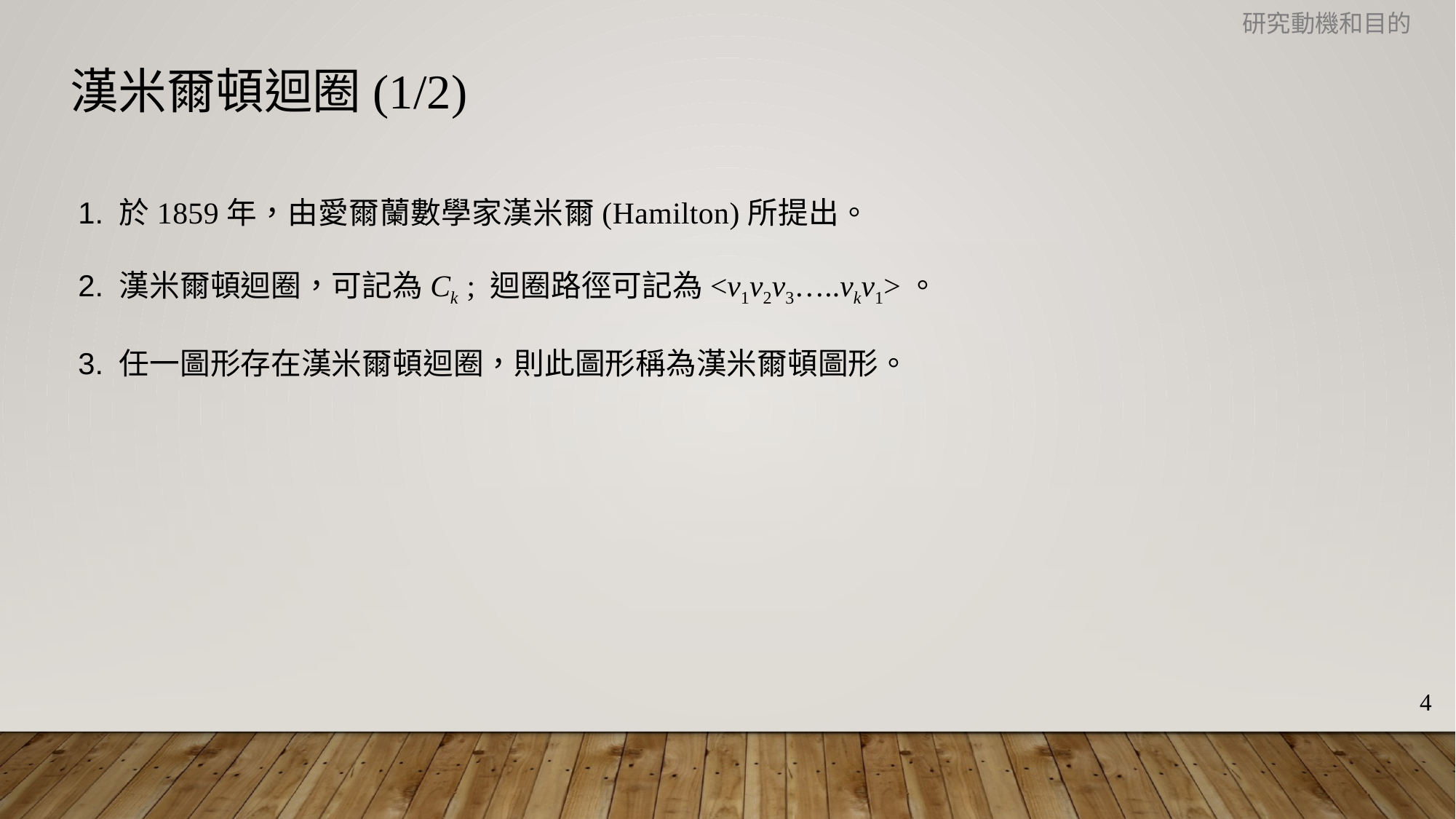

研究動機和目的
漢米爾頓迴圈(1/2)
於1859年，由愛爾蘭數學家漢米爾(Hamilton)所提出。

漢米爾頓迴圈，可記為Ck  ; 迴圈路徑可記為<v1v2v3…..vkv1>。

任一圖形存在漢米爾頓迴圈，則此圖形稱為漢米爾頓圖形。
4